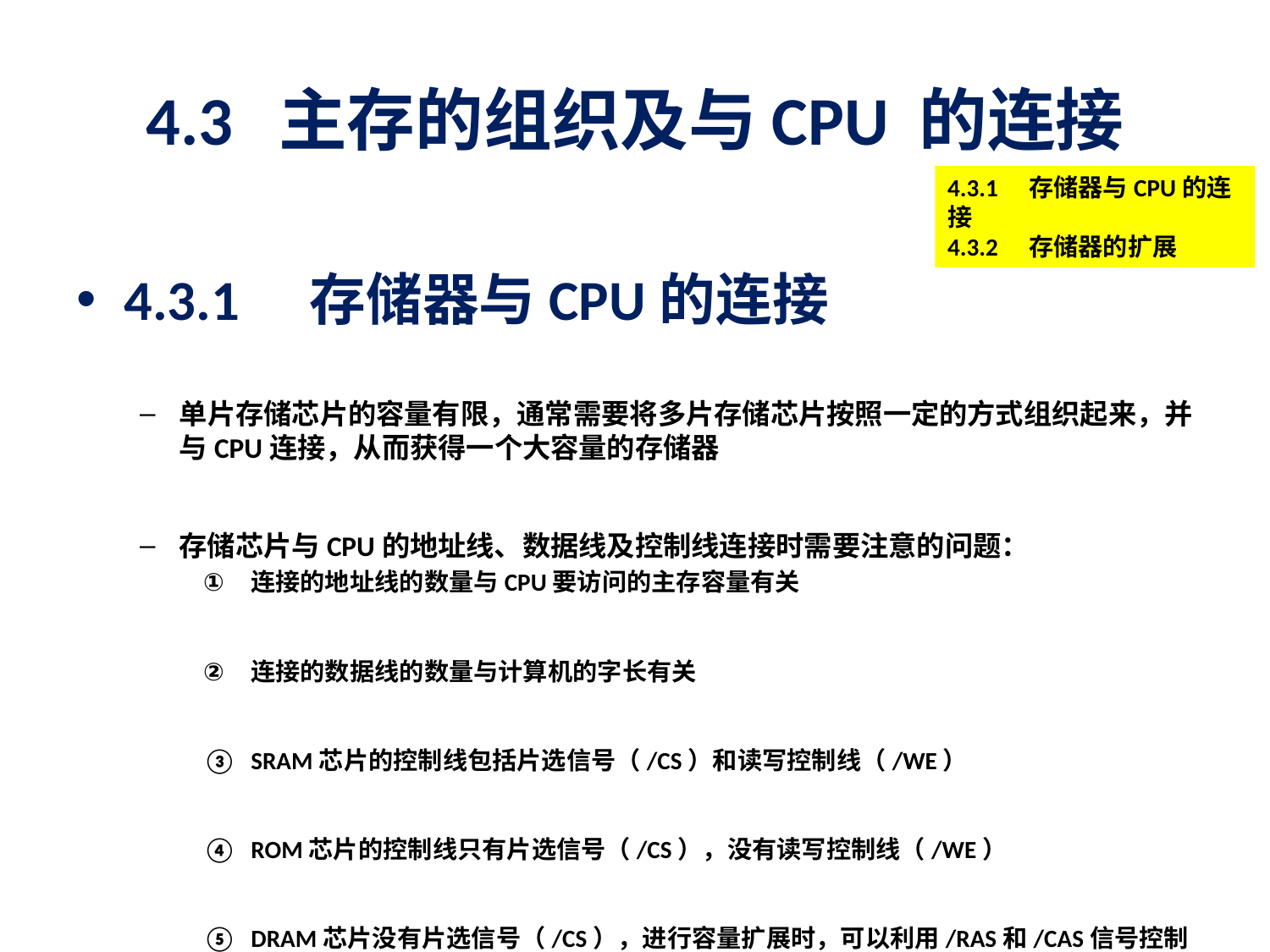

# 4.3  主存的组织及与CPU 的连接
4.3.1　存储器与CPU的连接
4.3.2　存储器的扩展
4.3.1　存储器与CPU的连接

单片存储芯片的容量有限，通常需要将多片存储芯片按照一定的方式组织起来，并与CPU连接，从而获得一个大容量的存储器

存储芯片与CPU的地址线、数据线及控制线连接时需要注意的问题：
连接的地址线的数量与CPU要访问的主存容量有关

连接的数据线的数量与计算机的字长有关

SRAM芯片的控制线包括片选信号（/CS）和读写控制线（/WE）

ROM芯片的控制线只有片选信号（/CS），没有读写控制线（/WE）

DRAM芯片没有片选信号（/CS），进行容量扩展时，可以利用/RAS和/CAS信号控制芯片的选择